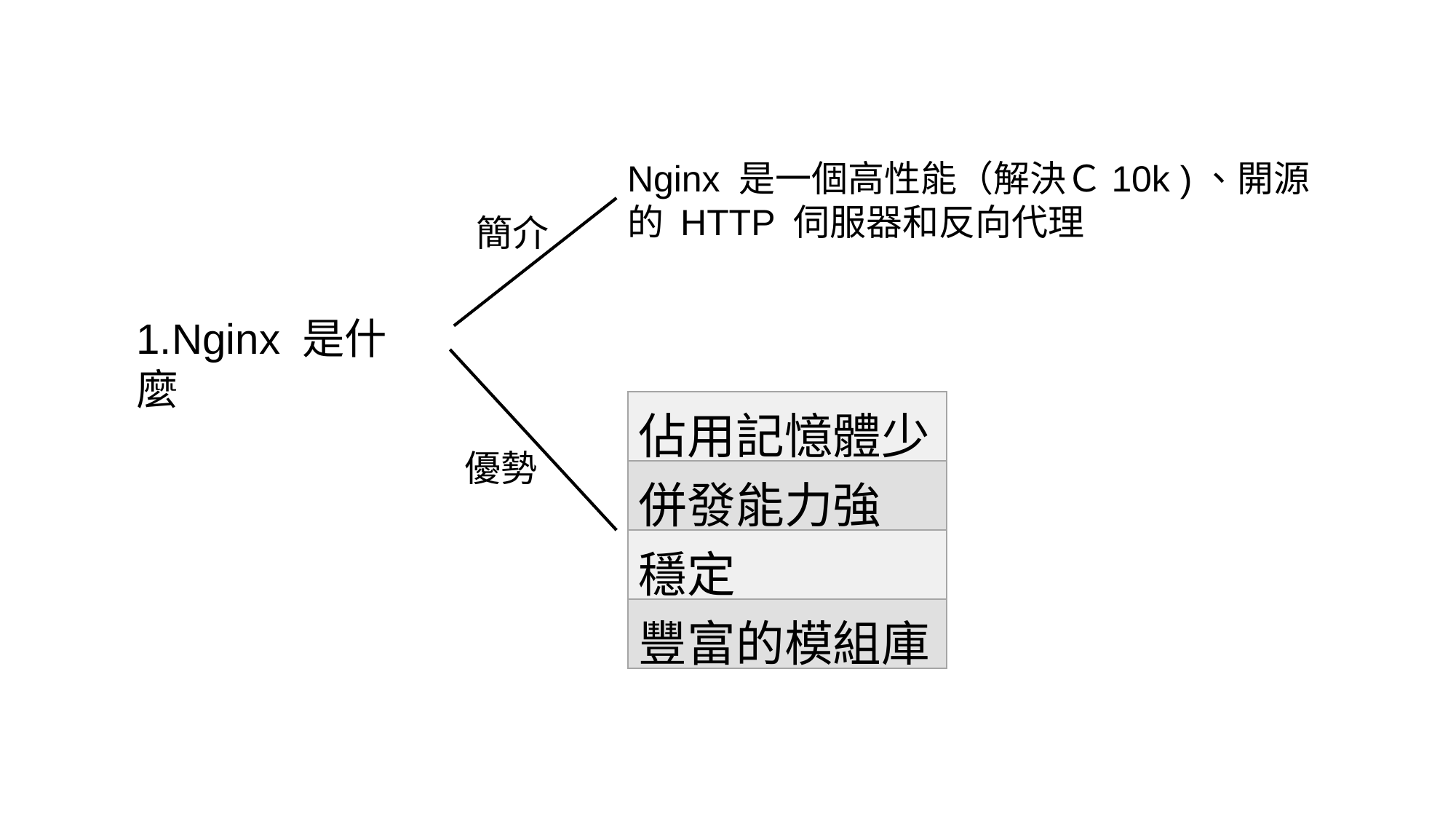

Nginx 是一個高性能（解決Ｃ10k )、開源
的 HTTP 伺服器和反向代理
簡介
1.Nginx 是什麼
| 佔用記憶體少 |
| --- |
| 併發能力強 |
| 穩定 |
| 豐富的模組庫 |
優勢